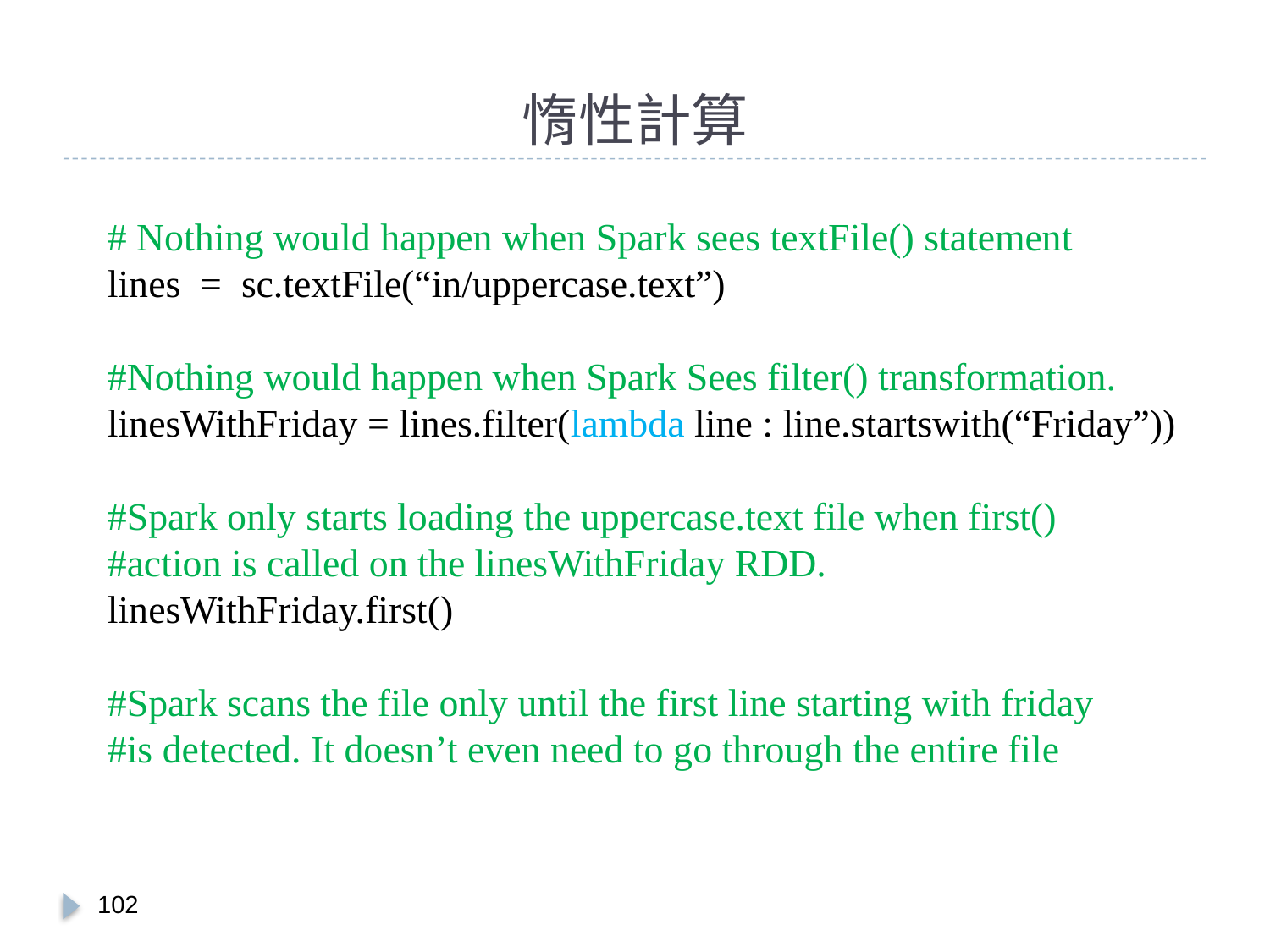

# 惰性計算
# Nothing would happen when Spark sees textFile() statement
lines  =  sc.textFile(“in/uppercase.text”)

#Nothing would happen when Spark Sees filter() transformation.
linesWithFriday = lines.filter(lambda line : line.startswith(“Friday”))

#Spark only starts loading the uppercase.text file when first()
#action is called on the linesWithFriday RDD.
linesWithFriday.first()

#Spark scans the file only until the first line starting with friday
#is detected. It doesn’t even need to go through the entire file

102